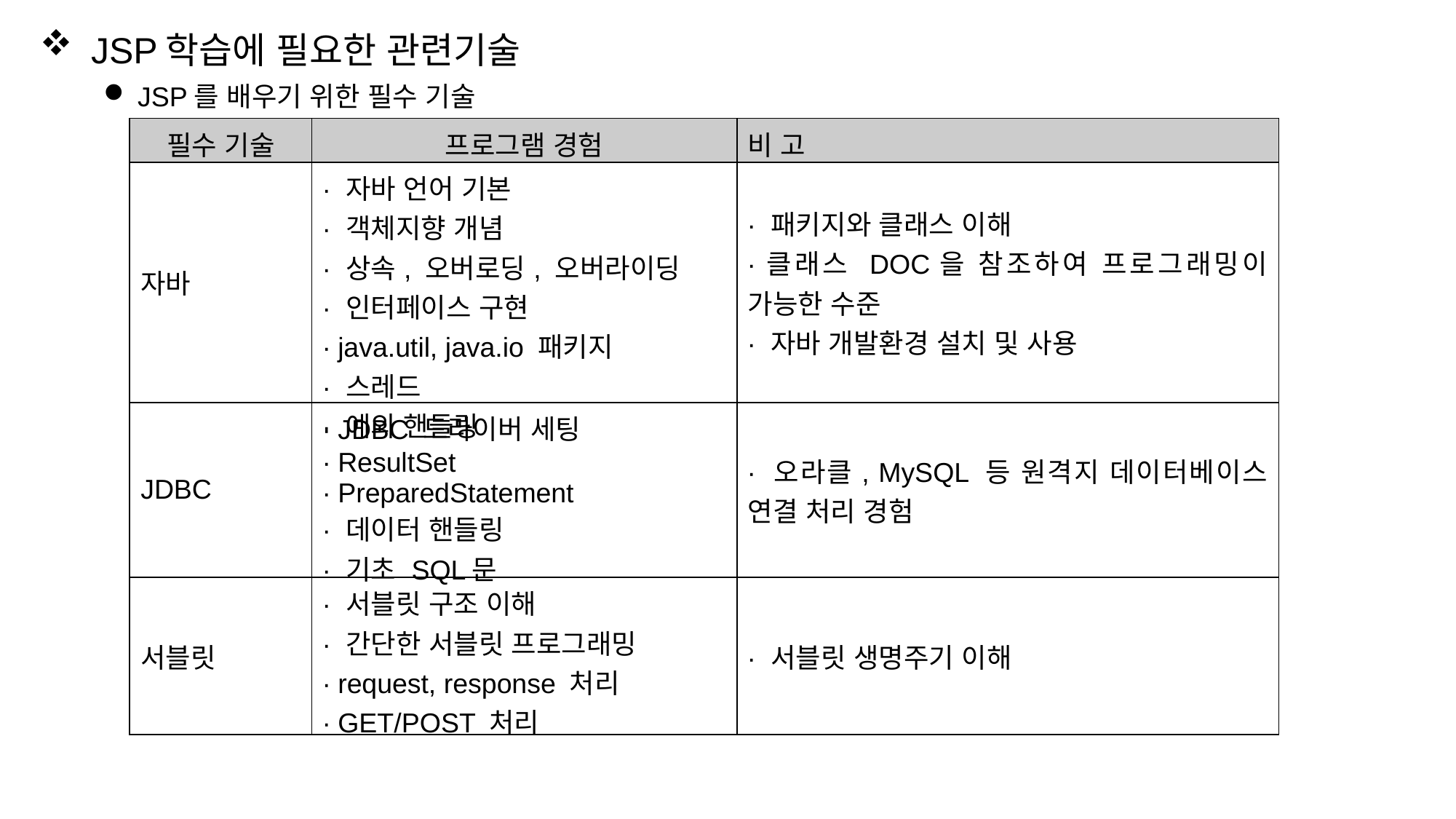

JSP학습에 필요한 관련기술
JSP를 배우기 위한 필수 기술
| 필수 기술 | 프로그램 경험 | 비 고 |
| --- | --- | --- |
| 자바 | ∙ 자바 언어 기본 ∙ 객체지향 개념 ∙ 상속, 오버로딩, 오버라이딩 ∙ 인터페이스 구현 ∙ java.util, java.io 패키지 ∙ 스레드 ∙ 예외 핸들링 | ∙ 패키지와 클래스 이해 ∙클래스 DOC을 참조하여 프로그래밍이 가능한 수준 ∙ 자바 개발환경 설치 및 사용 |
| JDBC | ∙ JDBC 드라이버 세팅 ∙ ResultSet ∙ PreparedStatement ∙ 데이터 핸들링 ∙ 기초 SQL문 | ∙ 오라클, MySQL 등 원격지 데이터베이스 연결 처리 경험 |
| 서블릿 | ∙ 서블릿 구조 이해 ∙ 간단한 서블릿 프로그래밍 ∙ request, response 처리 ∙ GET/POST 처리 | ∙ 서블릿 생명주기 이해 |